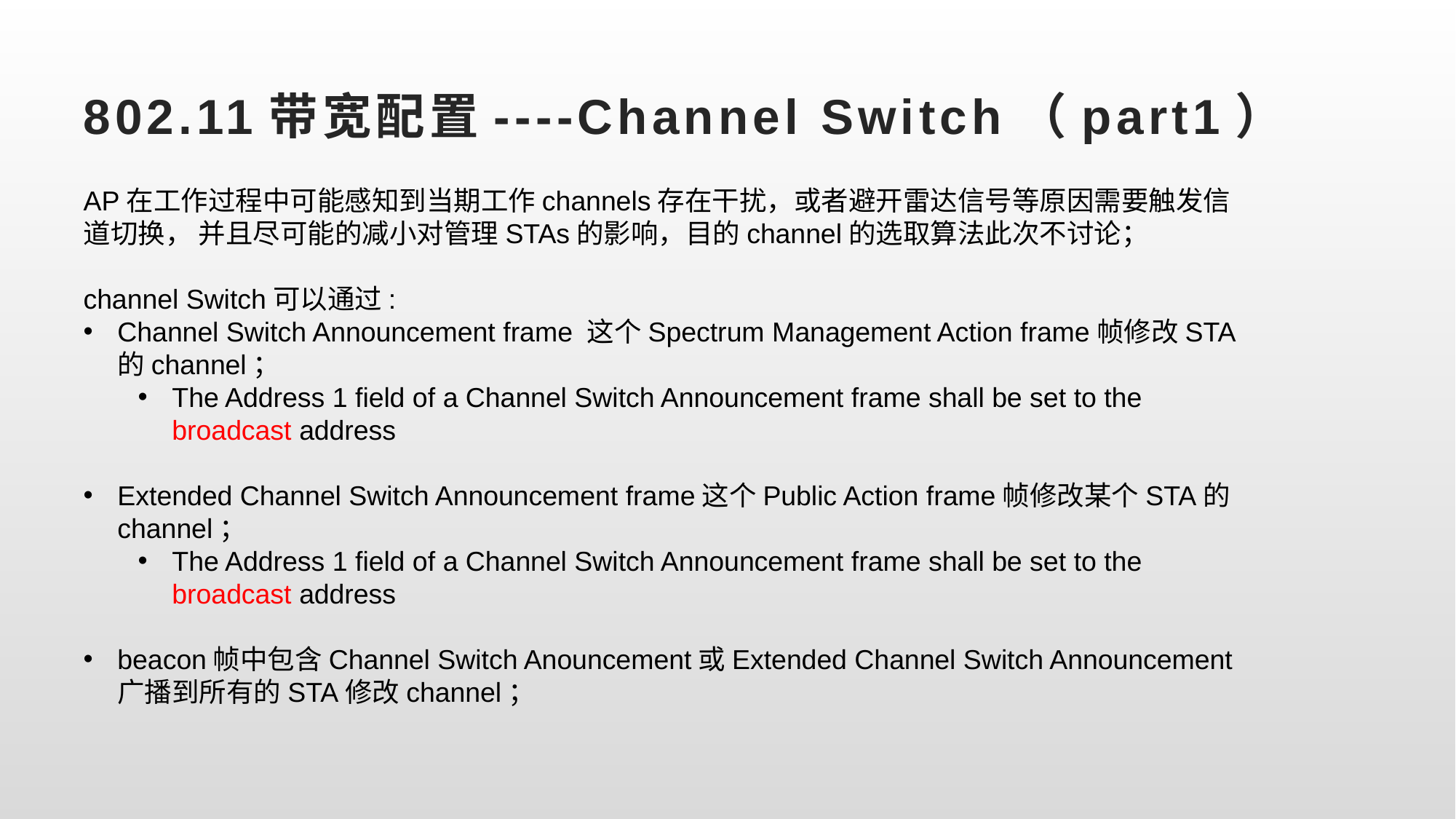

# 802.11带宽配置----Channel Switch（part1）

AP在工作过程中可能感知到当期工作channels存在干扰，或者避开雷达信号等原因需要触发信道切换， 并且尽可能的减小对管理STAs的影响，目的channel的选取算法此次不讨论；

channel Switch可以通过:
Channel Switch Announcement frame 这个Spectrum Management Action frame帧修改STA的channel；
The Address 1 field of a Channel Switch Announcement frame shall be set to the broadcast address

Extended Channel Switch Announcement frame这个Public Action frame帧修改某个STA的channel；
The Address 1 field of a Channel Switch Announcement frame shall be set to the broadcast address

beacon帧中包含Channel Switch Anouncement或Extended Channel Switch Announcement广播到所有的STA修改channel；